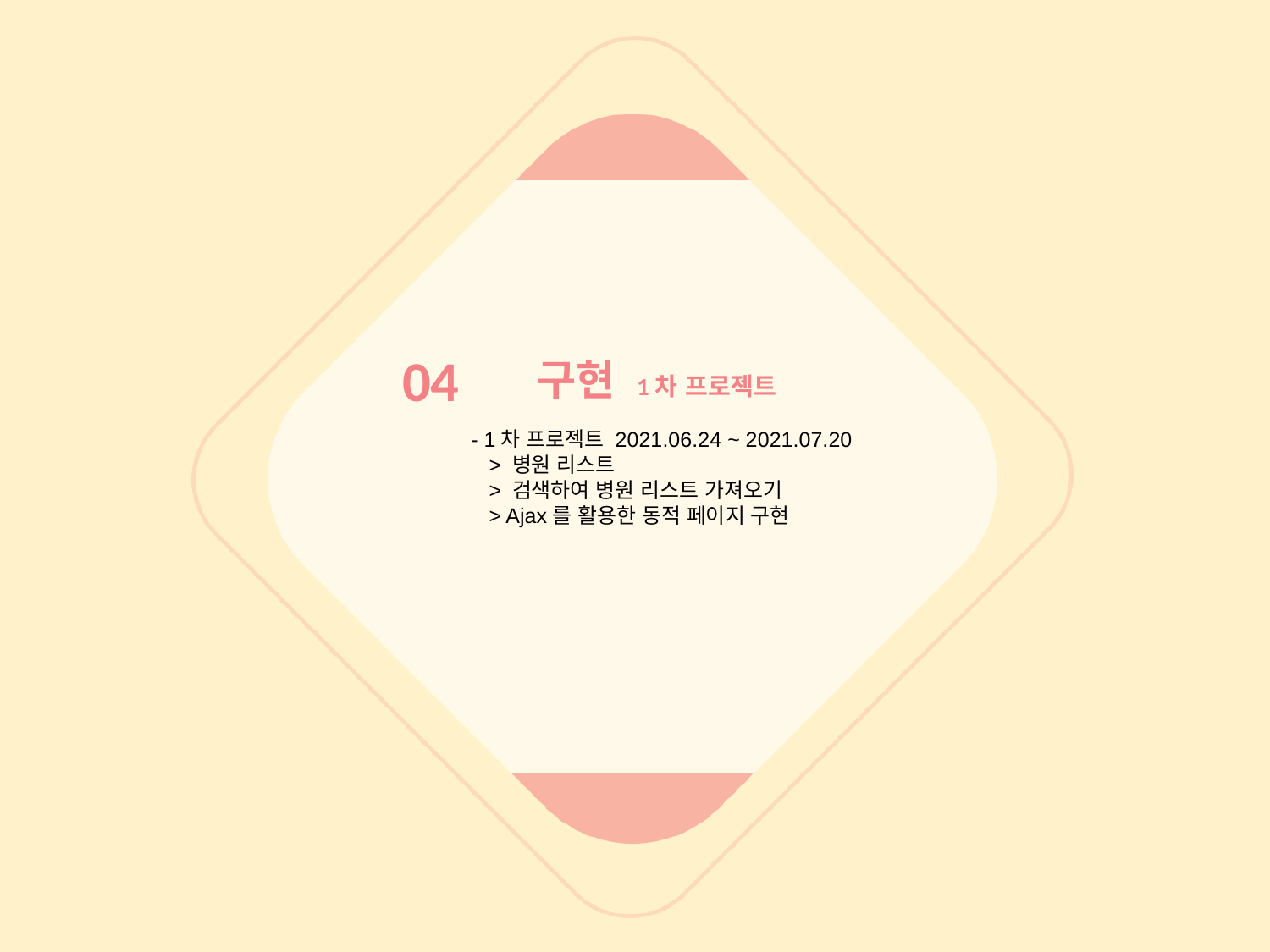

04
구현 1차 프로젝트
 - 1차 프로젝트 2021.06.24 ~ 2021.07.20
    > 병원 리스트
    > 검색하여 병원 리스트 가져오기
    > Ajax를 활용한 동적 페이지 구현